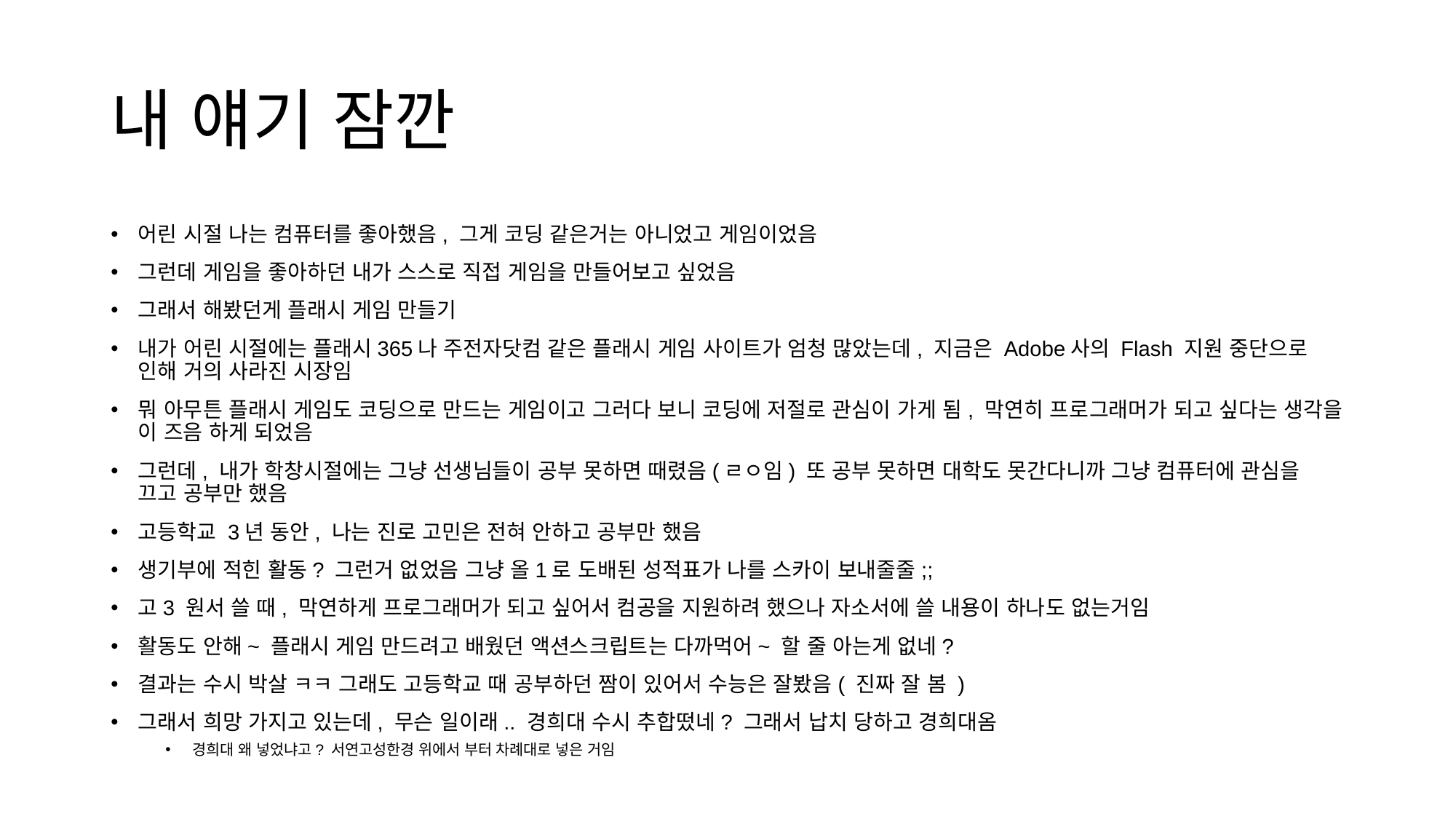

# 내 얘기 잠깐
어린 시절 나는 컴퓨터를 좋아했음, 그게 코딩 같은거는 아니었고 게임이었음
그런데 게임을 좋아하던 내가 스스로 직접 게임을 만들어보고 싶었음
그래서 해봤던게 플래시 게임 만들기
내가 어린 시절에는 플래시365나 주전자닷컴 같은 플래시 게임 사이트가 엄청 많았는데, 지금은 Adobe사의 Flash 지원 중단으로 인해 거의 사라진 시장임
뭐 아무튼 플래시 게임도 코딩으로 만드는 게임이고 그러다 보니 코딩에 저절로 관심이 가게 됨, 막연히 프로그래머가 되고 싶다는 생각을 이 즈음 하게 되었음
그런데, 내가 학창시절에는 그냥 선생님들이 공부 못하면 때렸음(ㄹㅇ임) 또 공부 못하면 대학도 못간다니까 그냥 컴퓨터에 관심을 끄고 공부만 했음
고등학교 3년 동안, 나는 진로 고민은 전혀 안하고 공부만 했음
생기부에 적힌 활동? 그런거 없었음 그냥 올1로 도배된 성적표가 나를 스카이 보내줄줄;;
고3 원서 쓸 때, 막연하게 프로그래머가 되고 싶어서 컴공을 지원하려 했으나 자소서에 쓸 내용이 하나도 없는거임
활동도 안해~ 플래시 게임 만드려고 배웠던 액션스크립트는 다까먹어~ 할 줄 아는게 없네?
결과는 수시 박살 ㅋㅋ 그래도 고등학교 때 공부하던 짬이 있어서 수능은 잘봤음( 진짜 잘 봄 )
그래서 희망 가지고 있는데, 무슨 일이래.. 경희대 수시 추합떴네? 그래서 납치 당하고 경희대옴
경희대 왜 넣었냐고? 서연고성한경 위에서 부터 차례대로 넣은 거임